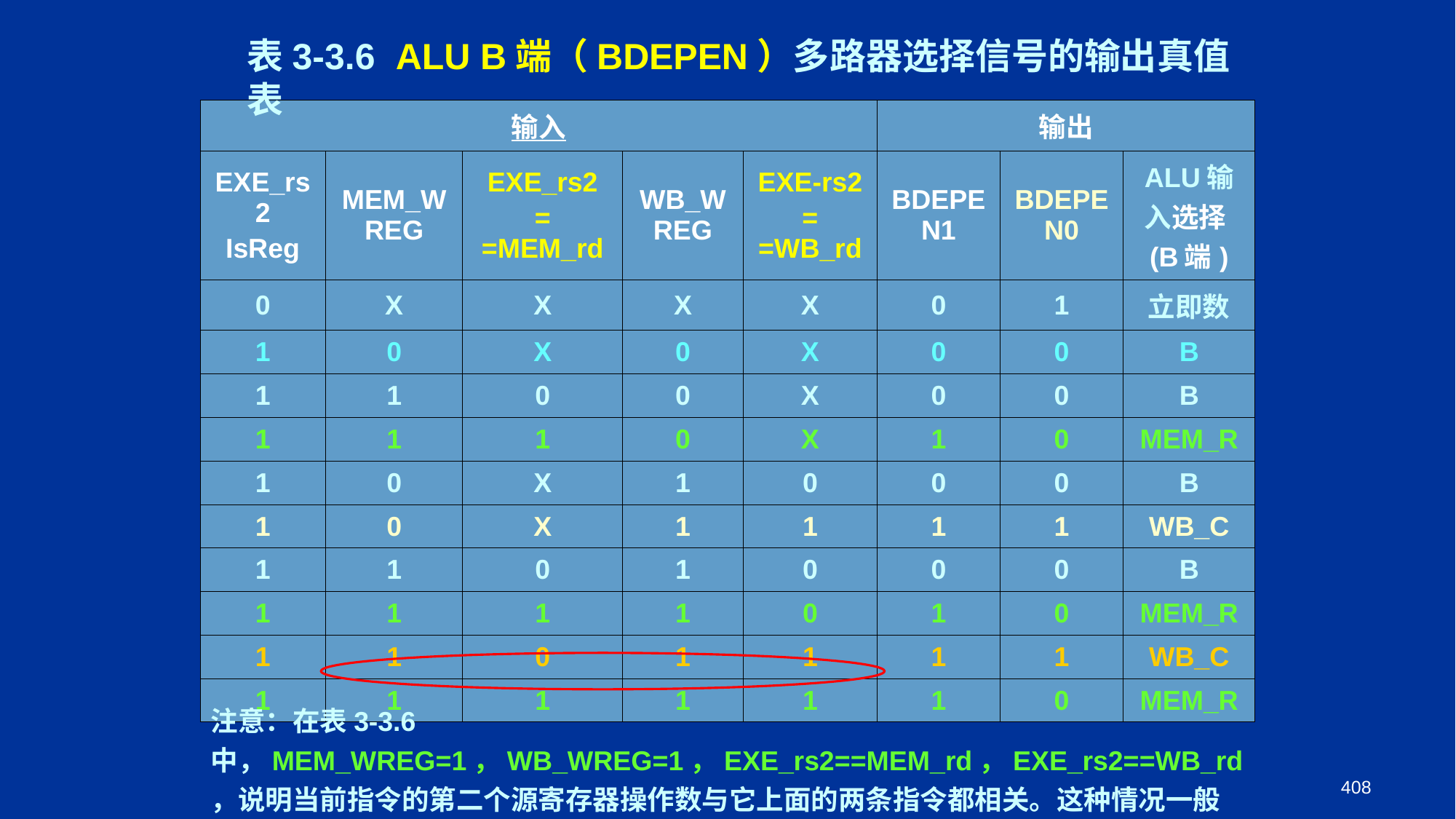

表3-3.6  ALU B端（BDEPEN）多路器选择信号的输出真值表
| 输入 |  |  |  |  | 输出 |  |  |
| --- | --- | --- | --- | --- | --- | --- | --- |
| EXE\_rs2 IsReg | MEM\_WREG | EXE\_rs2 = =MEM\_rd | WB\_WREG | EXE-rs2 = =WB\_rd | BDEPEN1 | BDEPEN0 | ALU输入选择(B端) |
| 0 | X | X | X | X | 0 | 1 | 立即数 |
| 1 | 0 | X | 0 | X | 0 | 0 | B |
| 1 | 1 | 0 | 0 | X | 0 | 0 | B |
| 1 | 1 | 1 | 0 | X | 1 | 0 | MEM\_R |
| 1 | 0 | X | 1 | 0 | 0 | 0 | B |
| 1 | 0 | X | 1 | 1 | 1 | 1 | WB\_C |
| 1 | 1 | 0 | 1 | 0 | 0 | 0 | B |
| 1 | 1 | 1 | 1 | 0 | 1 | 0 | MEM\_R |
| 1 | 1 | 0 | 1 | 1 | 1 | 1 | WB\_C |
| 1 | 1 | 1 | 1 | 1 | 1 | 0 | MEM\_R |

注意：在表3-3.6中，MEM_WREG=1，WB_WREG=1，EXE_rs2==MEM_rd，EXE_rs2==WB_rd，说明当前指令的第二个源寄存器操作数与它上面的两条指令都相关。这种情况一般是不会出现的。若出现，我们选择较新的结果，即MEM_R，送到ALU的B数据输入端。
408